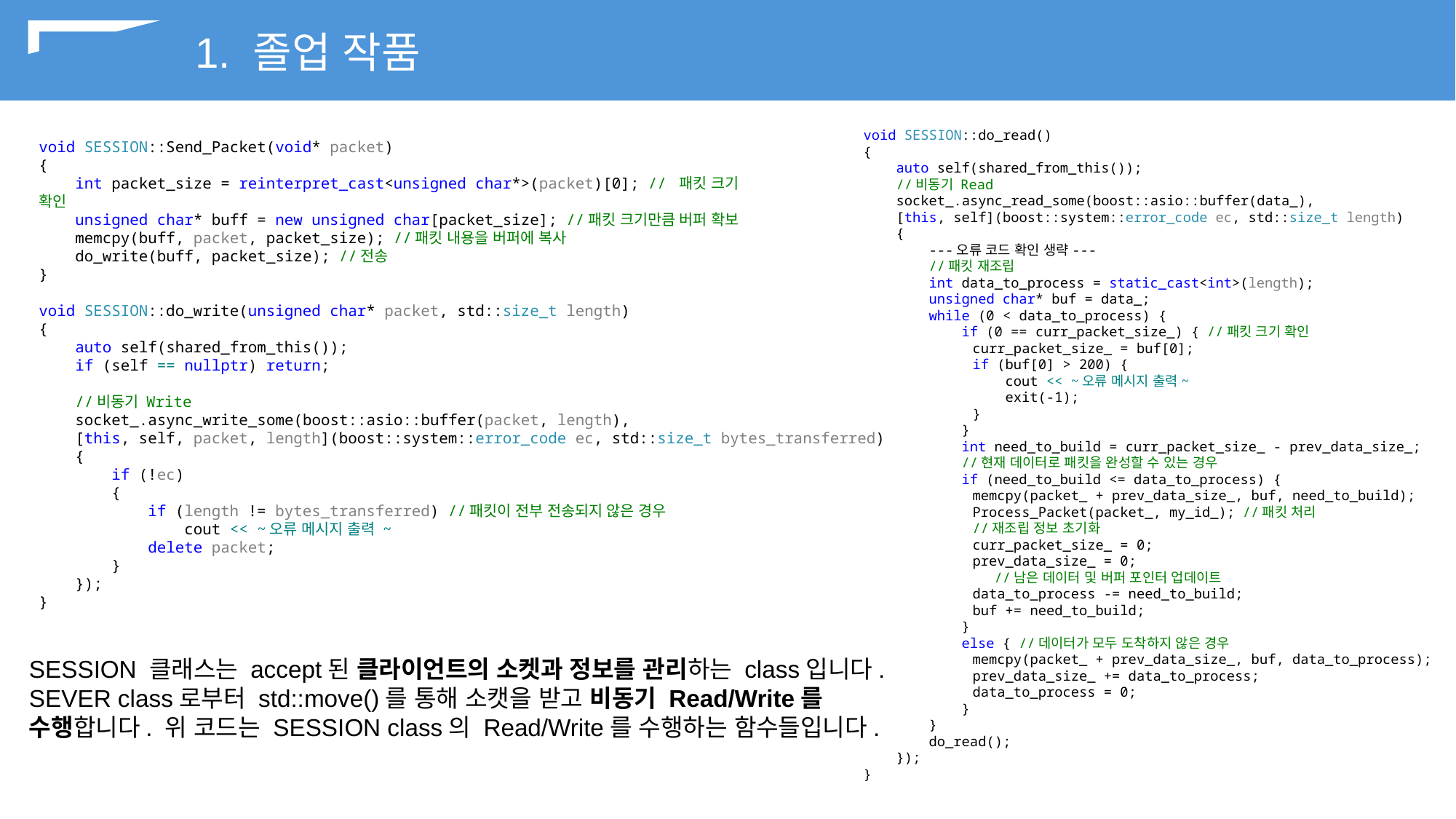

1. 졸업 작품
void SESSION::do_read()
{
    auto self(shared_from_this());
    //비동기 Read
    socket_.async_read_some(boost::asio::buffer(data_),
    [this, self](boost::system::error_code ec, std::size_t length)
    {
        ---오류 코드 확인 생략---
        //패킷 재조립
        int data_to_process = static_cast<int>(length);
        unsigned char* buf = data_;
        while (0 < data_to_process) {
            if (0 == curr_packet_size_) { //패킷 크기 확인
	curr_packet_size_ = buf[0];
	if (buf[0] > 200) {
	    cout << ~오류 메시지 출력~
	    exit(-1);
	}
            }
            int need_to_build = curr_packet_size_ - prev_data_size_;
            //현재 데이터로 패킷을 완성할 수 있는 경우
            if (need_to_build <= data_to_process) {
	memcpy(packet_ + prev_data_size_, buf, need_to_build);
	Process_Packet(packet_, my_id_); //패킷 처리
	//재조립 정보 초기화
	curr_packet_size_ = 0;
	prev_data_size_ = 0;
                //남은 데이터 및 버퍼 포인터 업데이트
	data_to_process -= need_to_build;
	buf += need_to_build;
            }
            else { //데이터가 모두 도착하지 않은 경우
	memcpy(packet_ + prev_data_size_, buf, data_to_process);
	prev_data_size_ += data_to_process;
	data_to_process = 0;
            }
        }
        do_read();
    });
}
void SESSION::Send_Packet(void* packet)
{
    int packet_size = reinterpret_cast<unsigned char*>(packet)[0]; // 패킷 크기 확인
    unsigned char* buff = new unsigned char[packet_size]; //패킷 크기만큼 버퍼 확보
    memcpy(buff, packet, packet_size); //패킷 내용을 버퍼에 복사
    do_write(buff, packet_size); //전송
}
void SESSION::do_write(unsigned char* packet, std::size_t length)
{
    auto self(shared_from_this());
    if (self == nullptr) return;

    //비동기 Write
    socket_.async_write_some(boost::asio::buffer(packet, length),
    [this, self, packet, length](boost::system::error_code ec, std::size_t bytes_transferred)
    {
        if (!ec)
        {
            if (length != bytes_transferred) //패킷이 전부 전송되지 않은 경우
                cout << ~오류 메시지 출력 ~
            delete packet;
        }
    });
}
SESSION 클래스는 accept된 클라이언트의 소켓과 정보를 관리하는 class입니다. SEVER class로부터 std::move()를 통해 소캣을 받고 비동기 Read/Write를 수행합니다. 위 코드는 SESSION class의 Read/Write를 수행하는 함수들입니다.